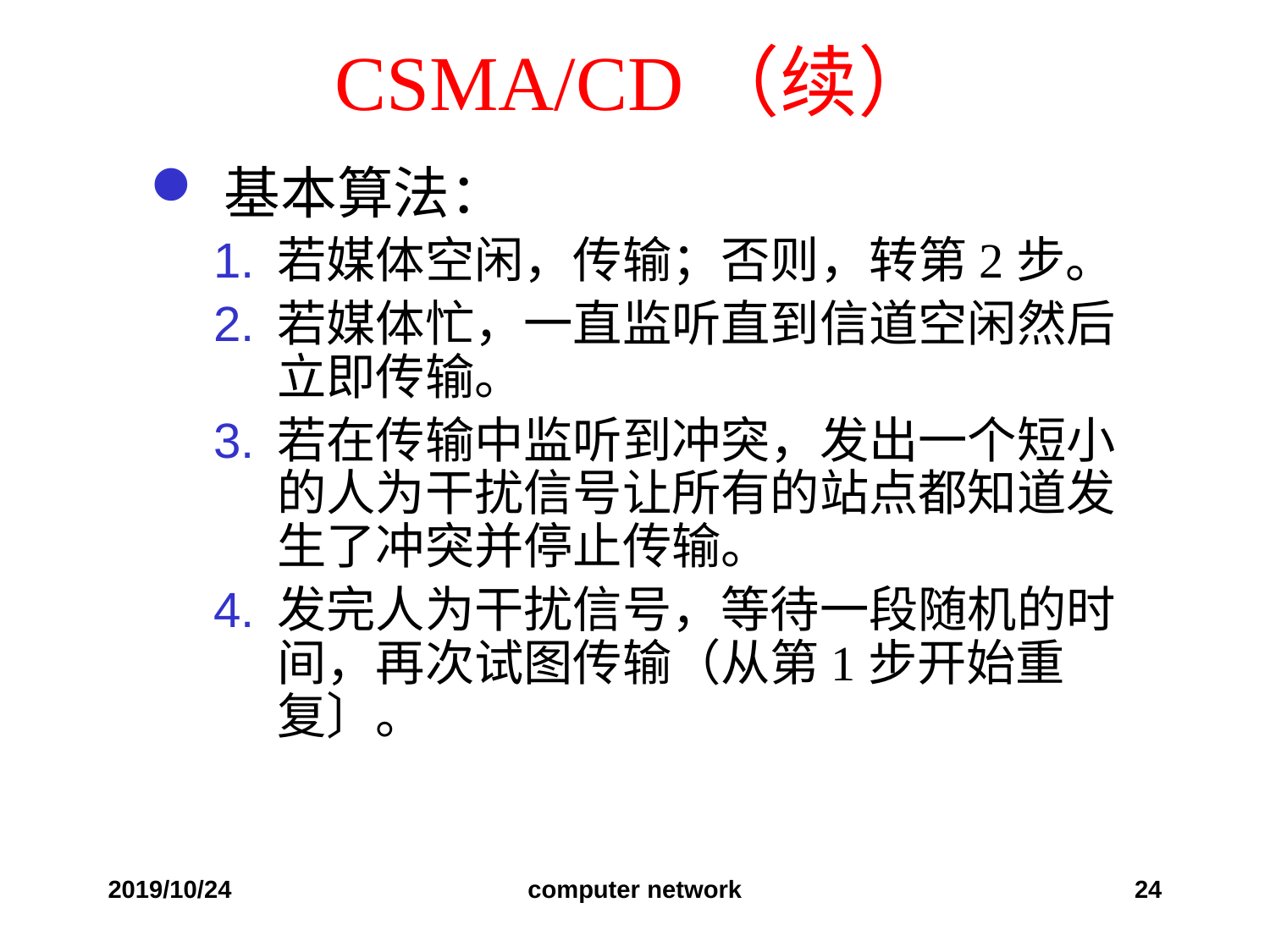

# CSMA/CD（续）
基本算法：
若媒体空闲，传输；否则，转第2步。
若媒体忙，一直监听直到信道空闲然后立即传输。
若在传输中监听到冲突，发出一个短小的人为干扰信号让所有的站点都知道发生了冲突并停止传输。
发完人为干扰信号，等待一段随机的时间，再次试图传输（从第1步开始重复〕。
2019/10/24
computer network
24